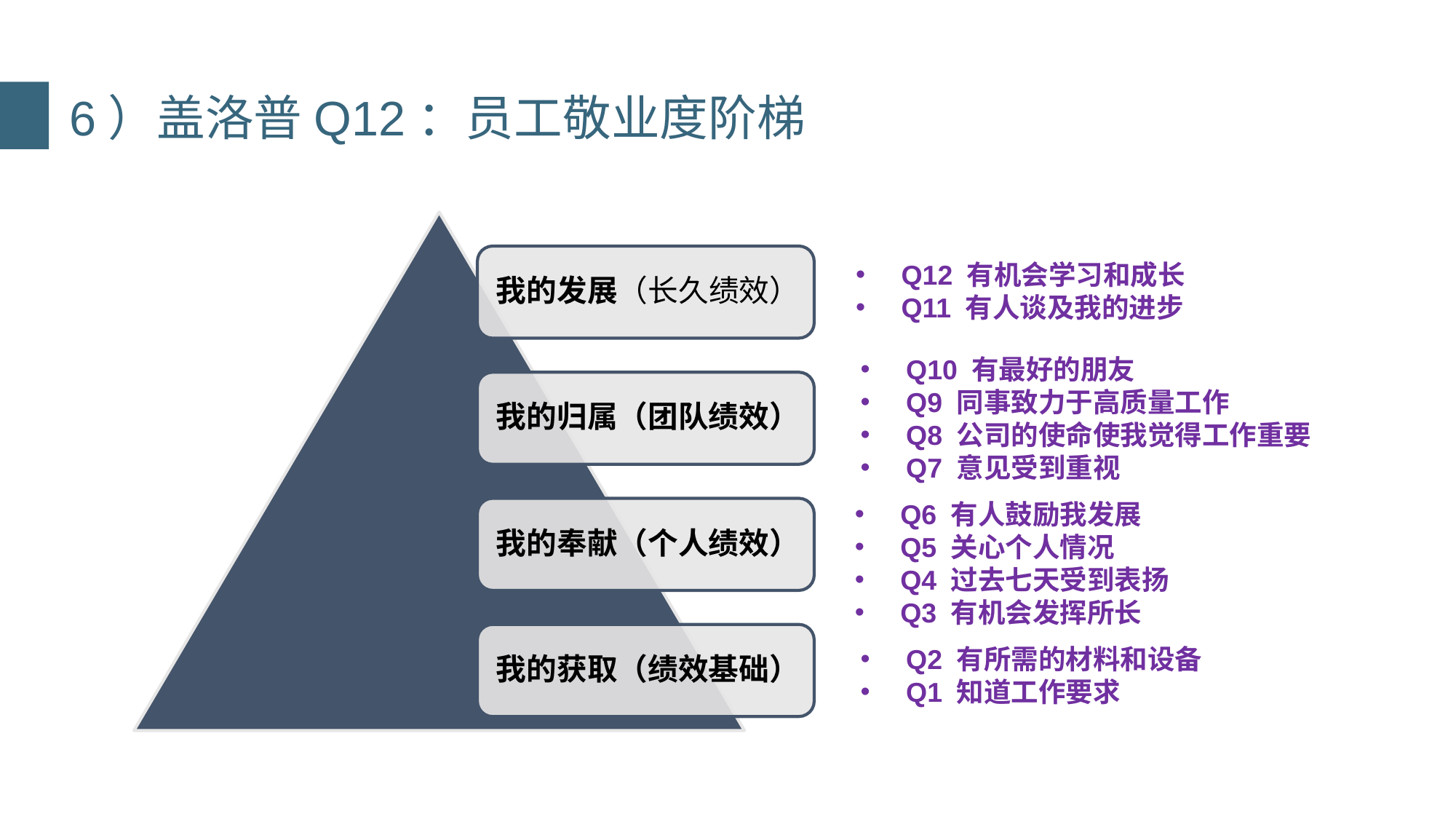

6）盖洛普Q12：员工敬业度阶梯

我的发展（长久绩效）
我的归属（团队绩效）
我的奉献（个人绩效）
我的获取（绩效基础）
Q12 有机会学习和成长
Q11 有人谈及我的进步
Q10 有最好的朋友
Q9 同事致力于高质量工作
Q8 公司的使命使我觉得工作重要
Q7 意见受到重视
Q6 有人鼓励我发展
Q5 关心个人情况
Q4 过去七天受到表扬
Q3 有机会发挥所长
Q2 有所需的材料和设备
Q1 知道工作要求